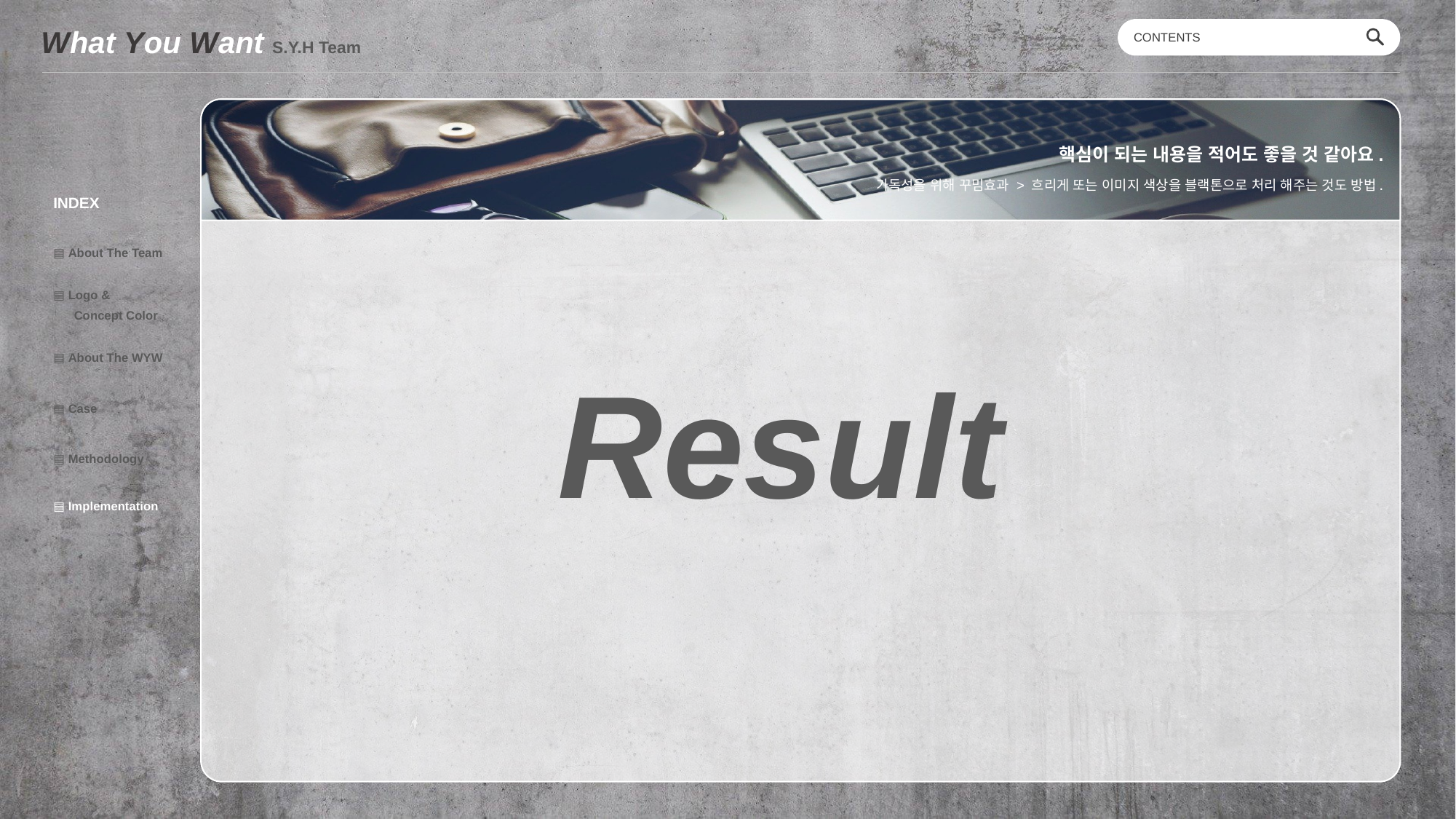

What You Want S.Y.H Team
CONTENTS

Result
핵심이 되는 내용을 적어도 좋을 것 같아요.
가독성을 위해 꾸밈효과 > 흐리게 또는 이미지 색상을 블랙톤으로 처리 해주는 것도 방법.
| INDEX |
| --- |
| ▤ About The Team |
| ▤ Logo & Concept Color |
| ▤ About The WYW |
| ▤ Case |
| ▤ Methodology |
| ▤ Implementation |
|  |